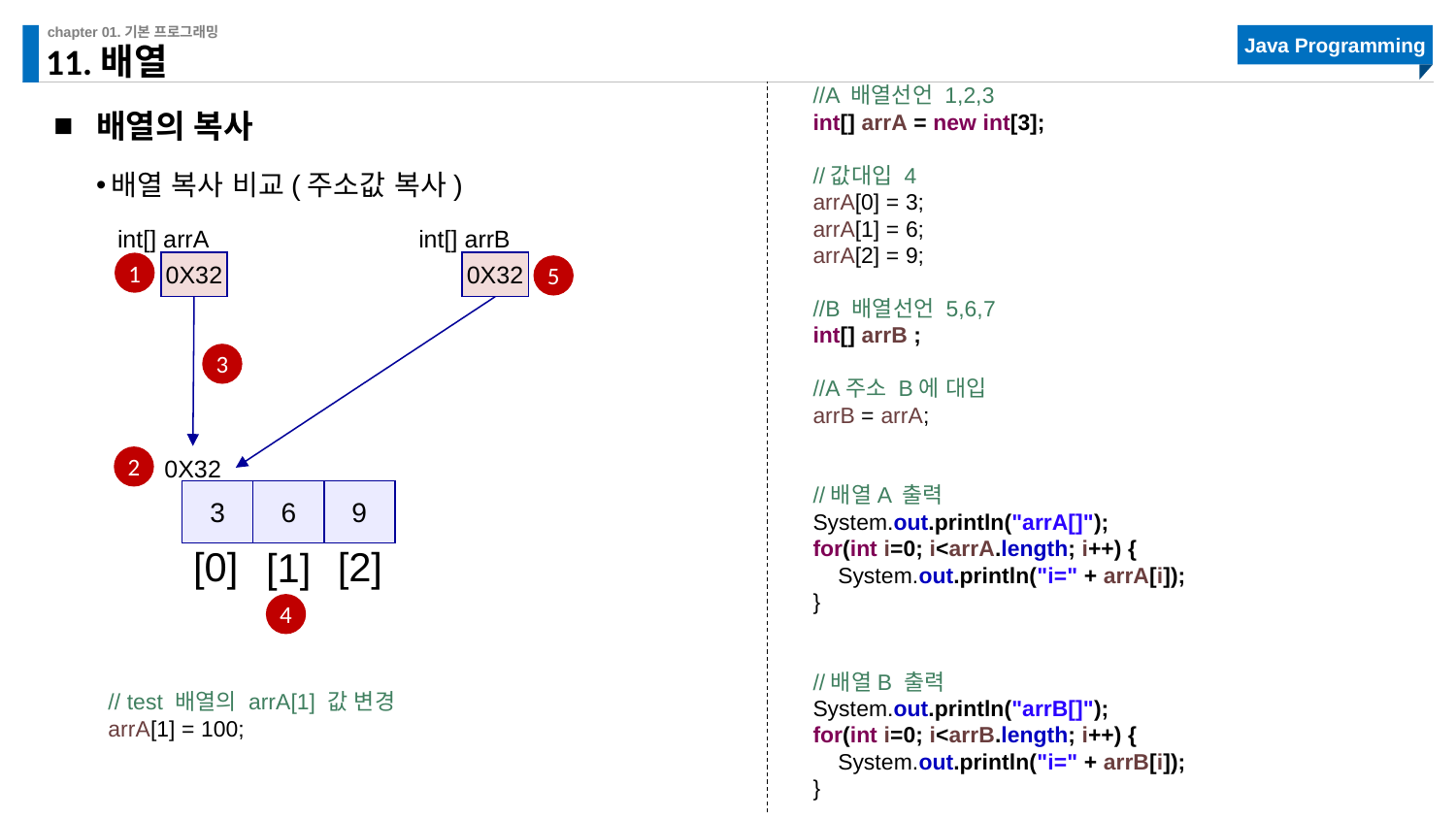

# 11.배열
//A 배열선언 1,2,3
int[] arrA = new int[3];

//값대입 4
arrA[0] = 3;
arrA[1] = 6;
arrA[2] = 9;

//B 배열선언 5,6,7
int[] arrB ;

//A주소 B에 대입
arrB = arrA;

//배열A 출력
System.out.println("arrA[]");
for(int i=0; i<arrA.length; i++) {
    System.out.println("i=" + arrA[i]);
}

//배열B 출력
System.out.println("arrB[]");
for(int i=0; i<arrB.length; i++) {
    System.out.println("i=" + arrB[i]);
}
배열의 복사
배열 복사 비교(주소값 복사)
int[] arrA
int[] arrB
0X32
0X32
1
5
3
0X32
2
3
6
9
[0]
[2]
[1]
4
// test 배열의 arrA[1] 값 변경
arrA[1] = 100;